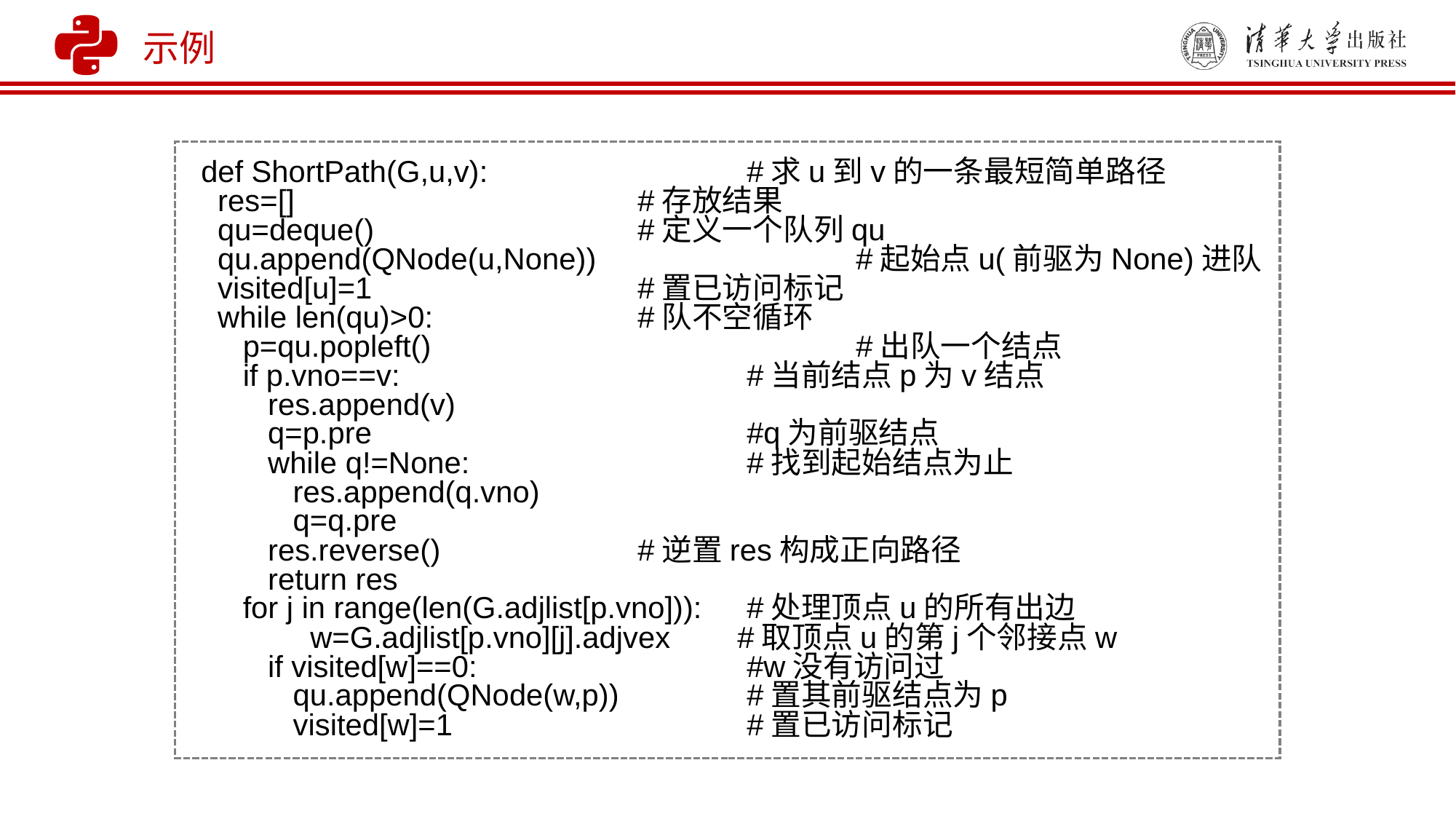

示例
def ShortPath(G,u,v):                      	#求u到v的一条最短简单路径
  res=[]                             	#存放结果
  qu=deque()                         	#定义一个队列qu
  qu.append(QNode(u,None))			#起始点u(前驱为None)进队
  visited[u]=1                           	#置已访问标记
  while len(qu)>0:                    	#队不空循环
     p=qu.popleft()				#出队一个结点
     if p.vno==v:				#当前结点p为v结点
        res.append(v)
        q=p.pre			   	#q为前驱结点
        while q!=None:		     	#找到起始结点为止
           res.append(q.vno)
           q=q.pre
        res.reverse()                    	#逆置res构成正向路径
        return res
     for j in range(len(G.adjlist[p.vno])):	#处理顶点u的所有出边
     	w=G.adjlist[p.vno][j].adjvex        #取顶点u的第j个邻接点w
        if visited[w]==0:			#w没有访问过
           qu.append(QNode(w,p))	     	#置其前驱结点为p
           visited[w]=1			#置已访问标记